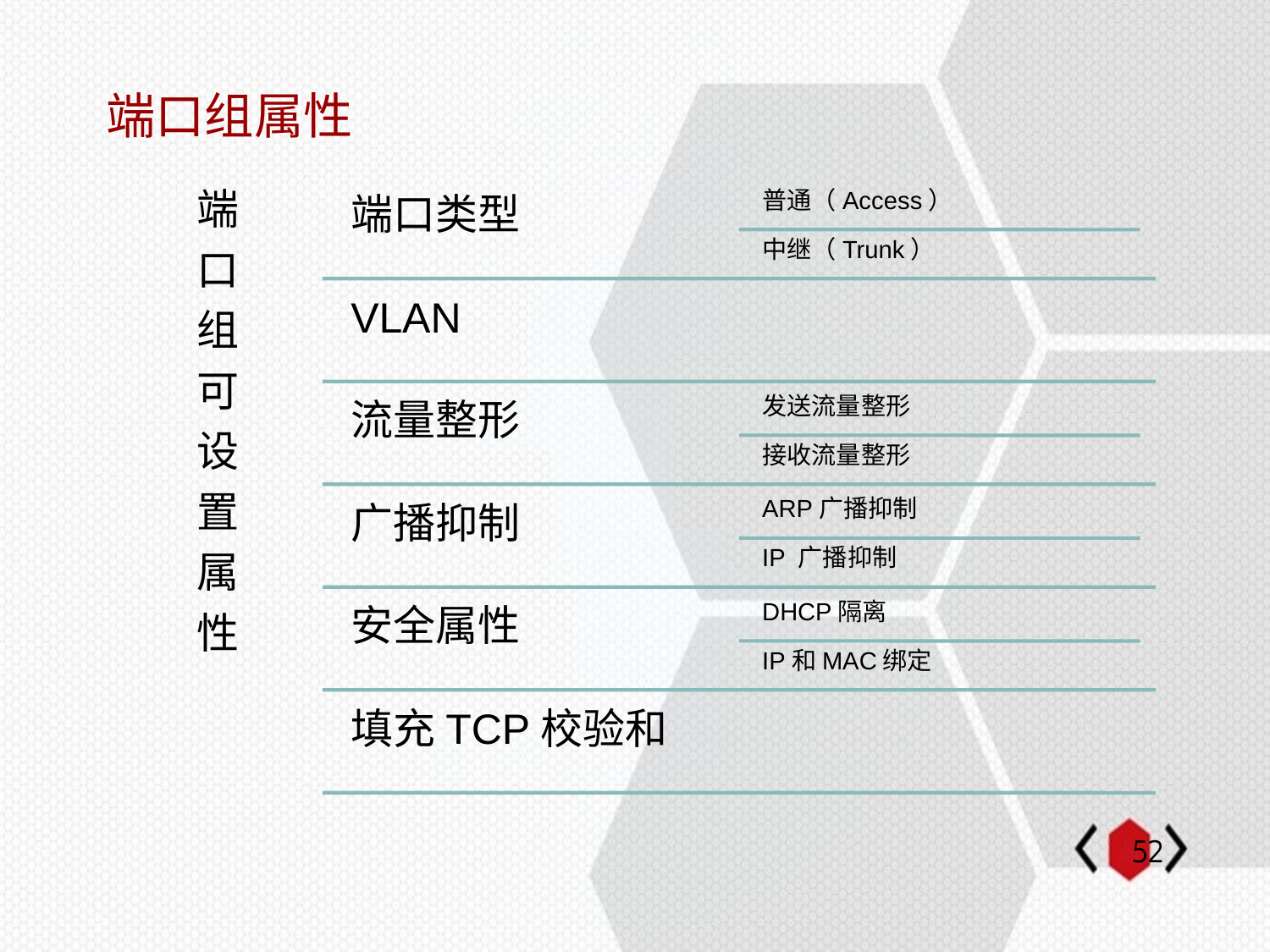

# 端口组属性
端
口
组
可
设
置
属
性
端口类型
普通（Access）
中继（Trunk）
VLAN
流量整形
发送流量整形
接收流量整形
广播抑制
ARP广播抑制
IP 广播抑制
安全属性
DHCP隔离
IP和MAC绑定
填充TCP校验和
52